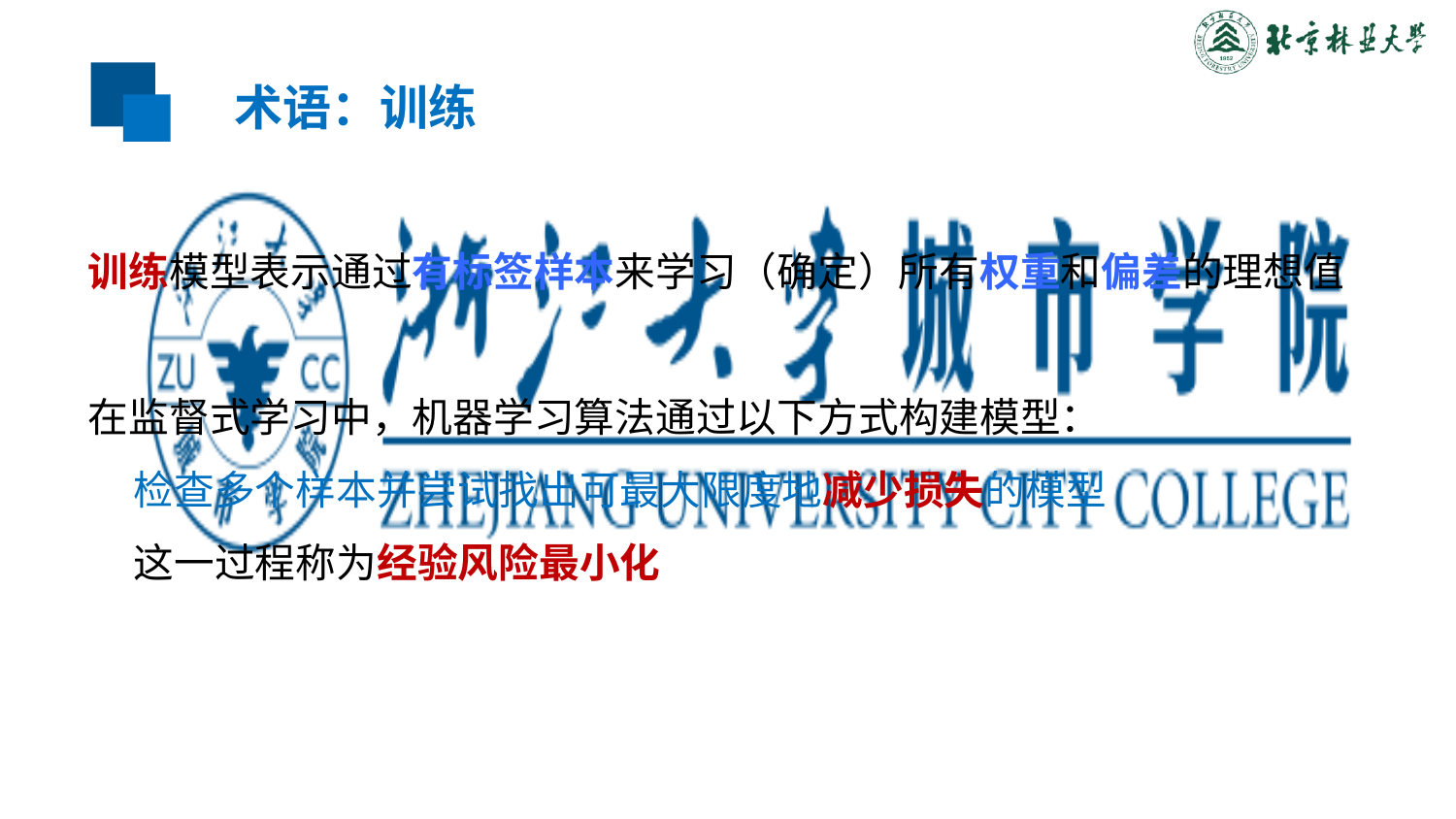

术语：训练
训练模型表示通过有标签样本来学习（确定）所有权重和偏差的理想值

在监督式学习中，机器学习算法通过以下方式构建模型：
    检查多个样本并尝试找出可最大限度地减少损失的模型
    这一过程称为经验风险最小化
12